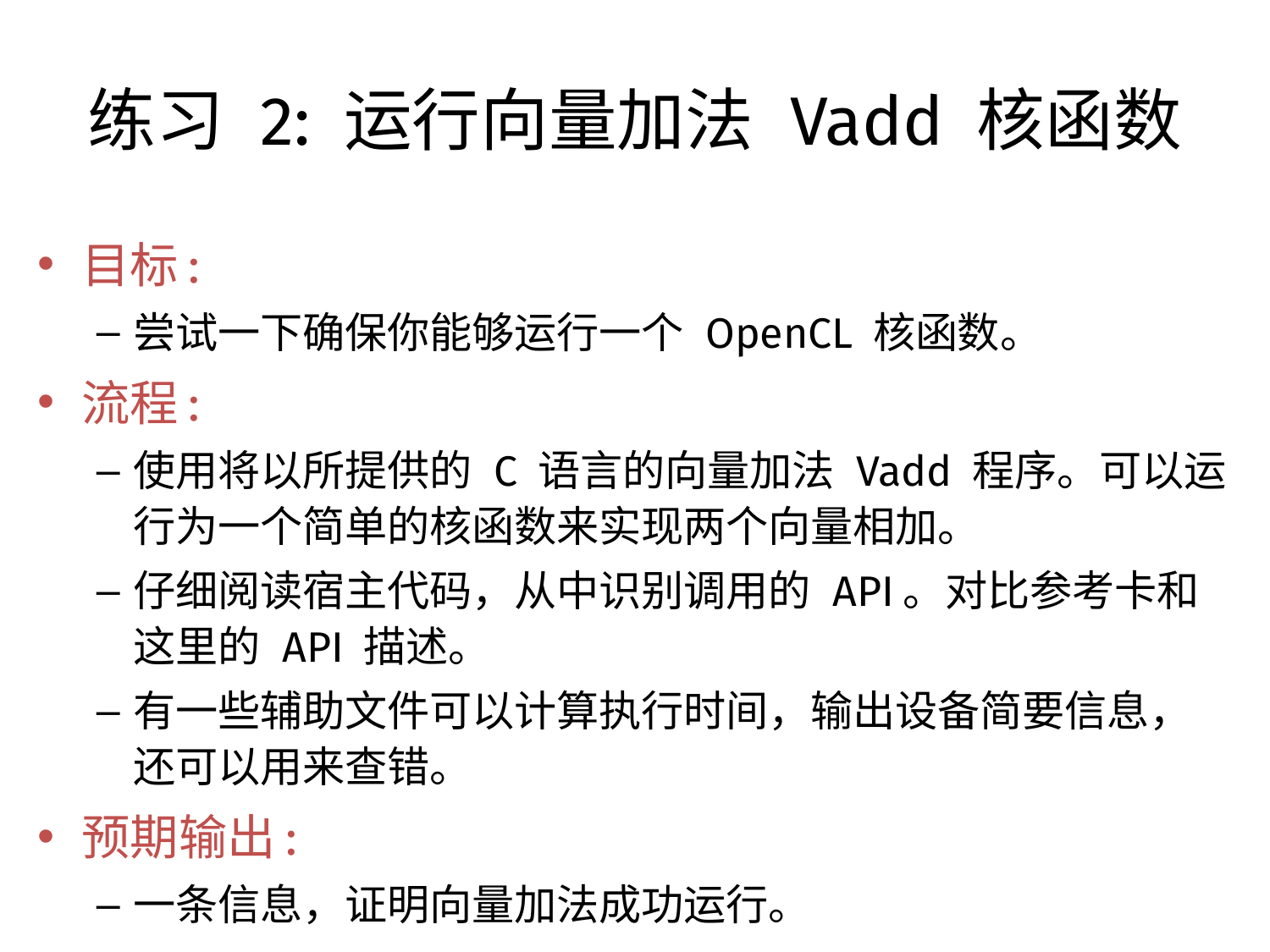

练习 2: 运行向量加法 Vadd 核函数
目标:
尝试一下确保你能够运行一个 OpenCL 核函数。
流程:
使用将以所提供的 C 语言的向量加法 Vadd 程序。可以运行为一个简单的核函数来实现两个向量相加。
仔细阅读宿主代码，从中识别调用的 API。对比参考卡和这里的 API 描述。
有一些辅助文件可以计算执行时间，输出设备简要信息，还可以用来查错。
预期输出:
一条信息，证明向量加法成功运行。